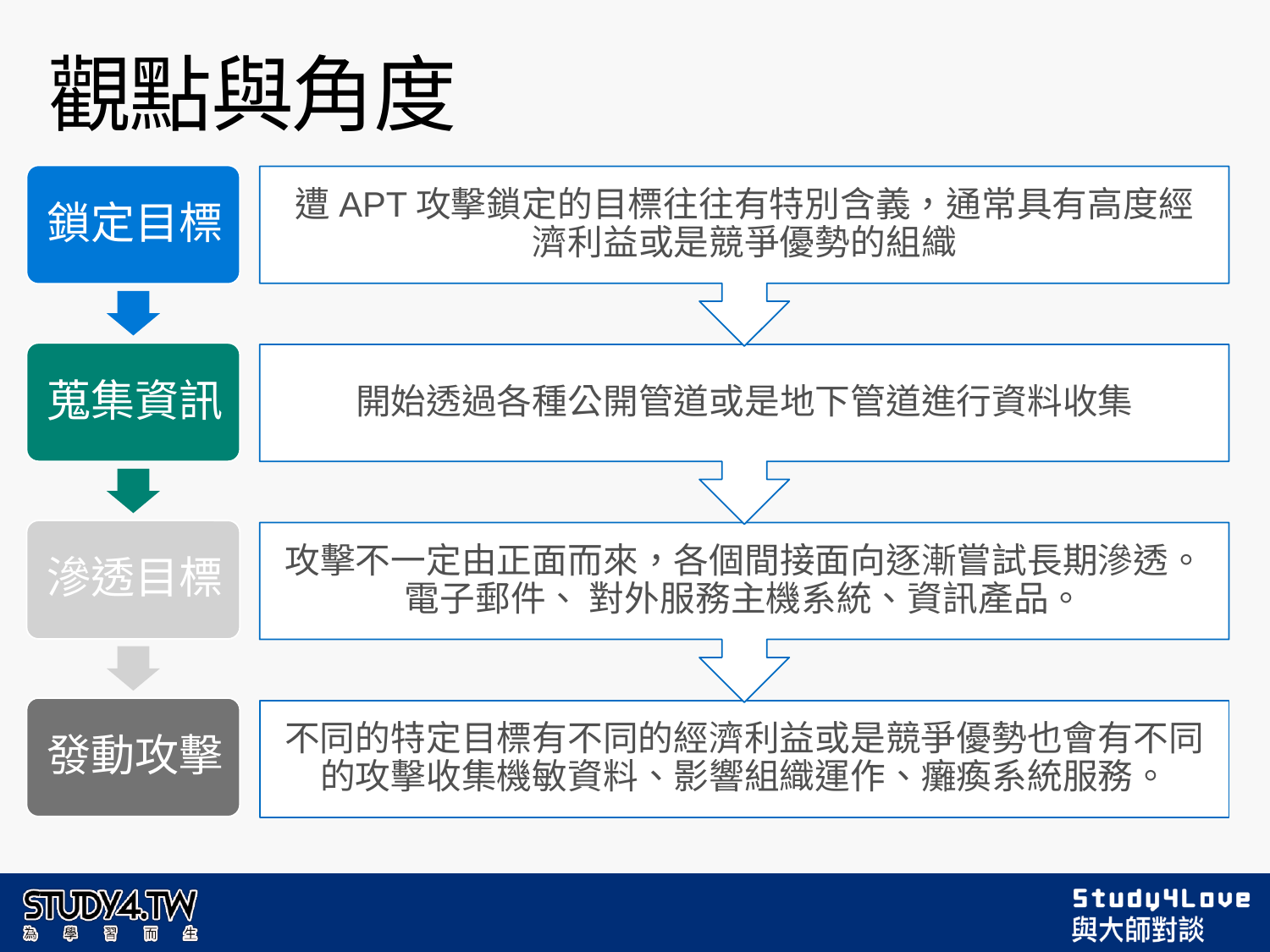

# 觀點與角度
鎖定目標

蒐集資訊

滲透目標

發動攻擊
不同的特定目標有不同的經濟利益或是競爭優勢也會有不同的攻擊收集機敏資料、影響組織運作、癱瘓系統服務。
攻擊不一定由正面而來，各個間接面向逐漸嘗試長期滲透。 電子郵件、 對外服務主機系統、資訊產品。
開始透過各種公開管道或是地下管道進行資料收集
遭APT攻擊鎖定的目標往往有特別含義，通常具有高度經濟利益或是競爭優勢的組織